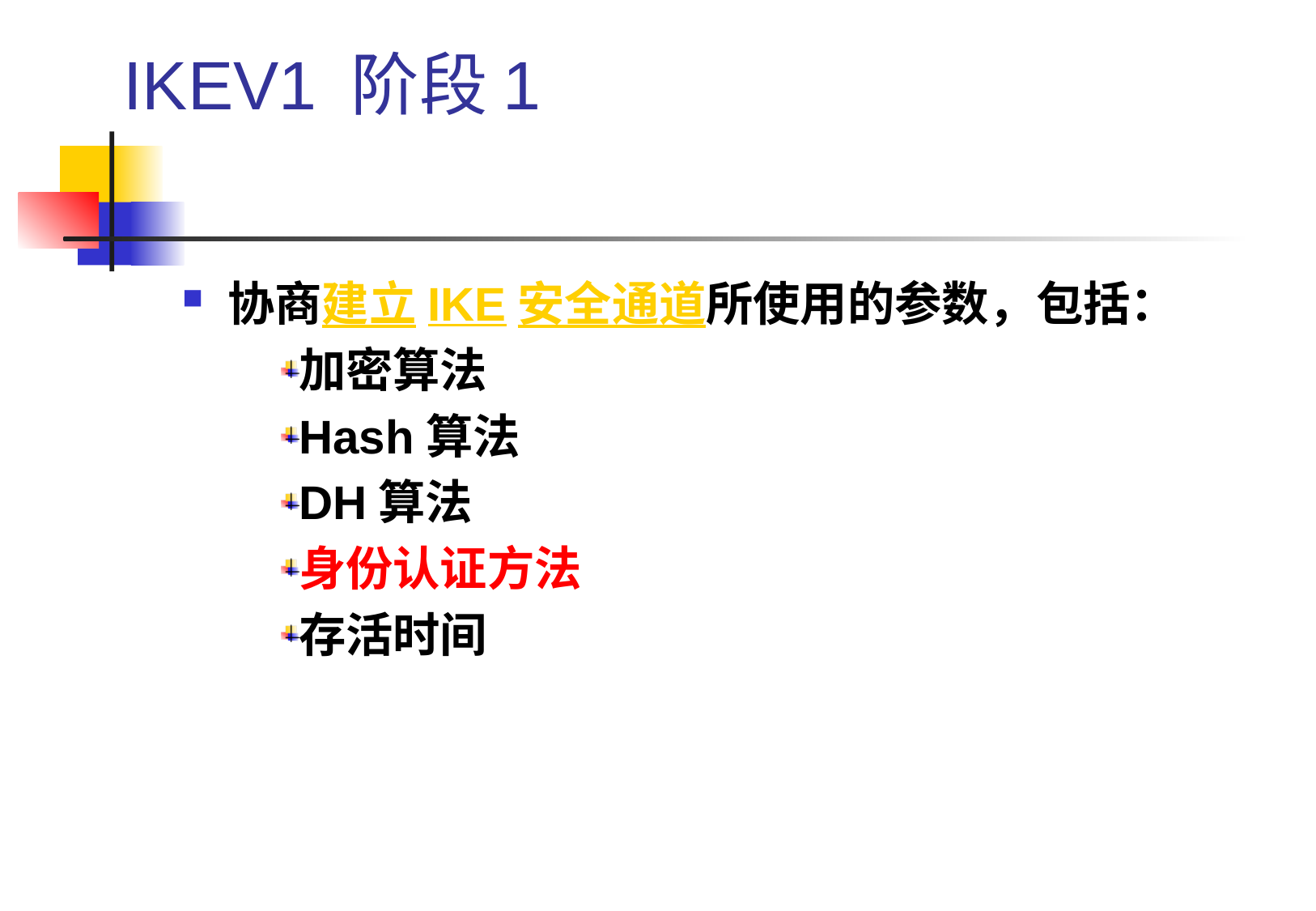

# IKEV1 阶段1
协商建立IKE安全通道所使用的参数，包括：
加密算法
Hash算法
DH算法
身份认证方法
存活时间